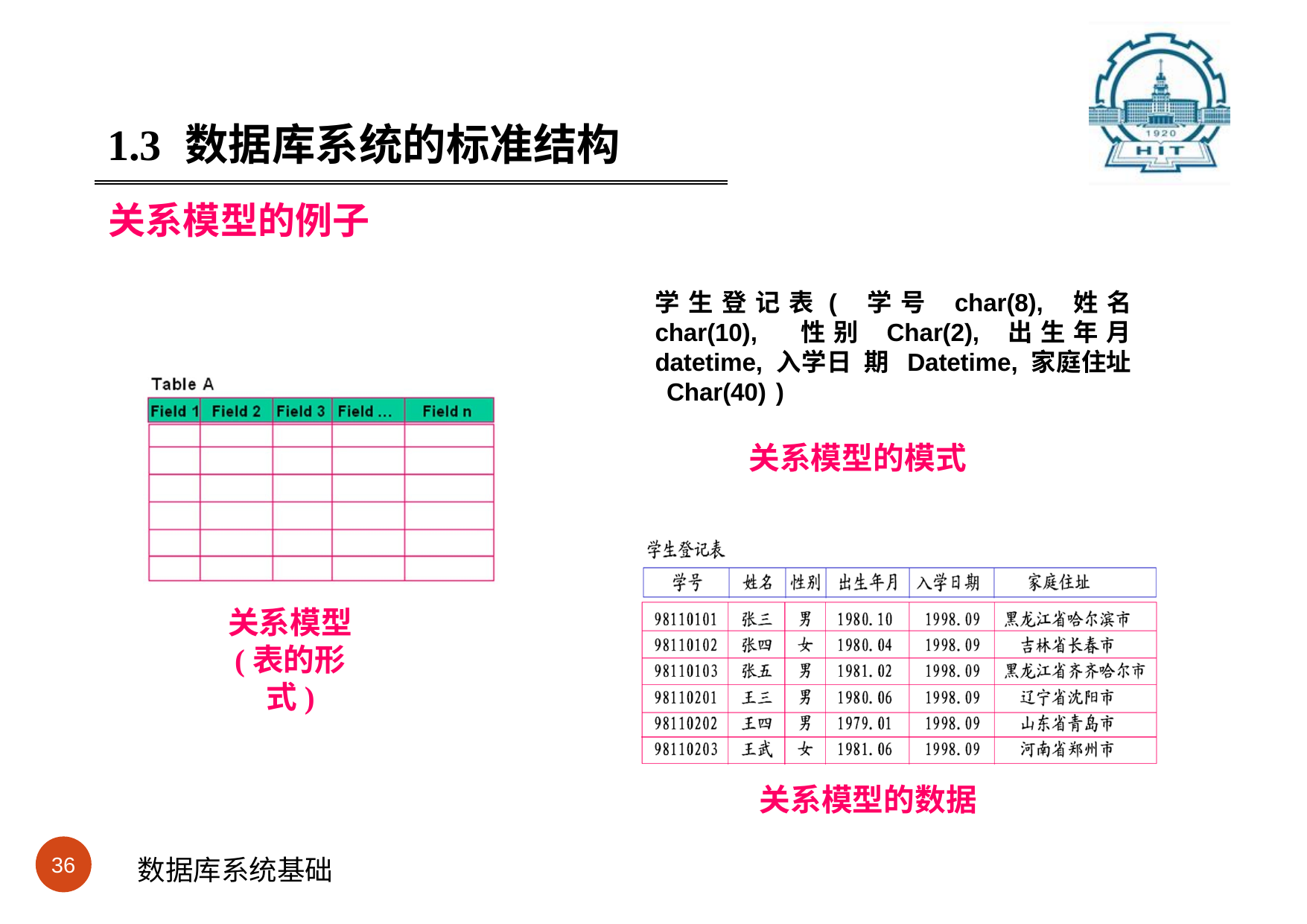

#
1.3	数据库系统的标准结构
关系模型的例子

学生登记表( 学号 char(8), 姓名 char(10),  性别 Char(2), 出生年月 datetime, 入学日  期  Datetime, 家庭住址  Char(40) )

关系模型的模式

关系模型
(表的形式)
关系模型的数据